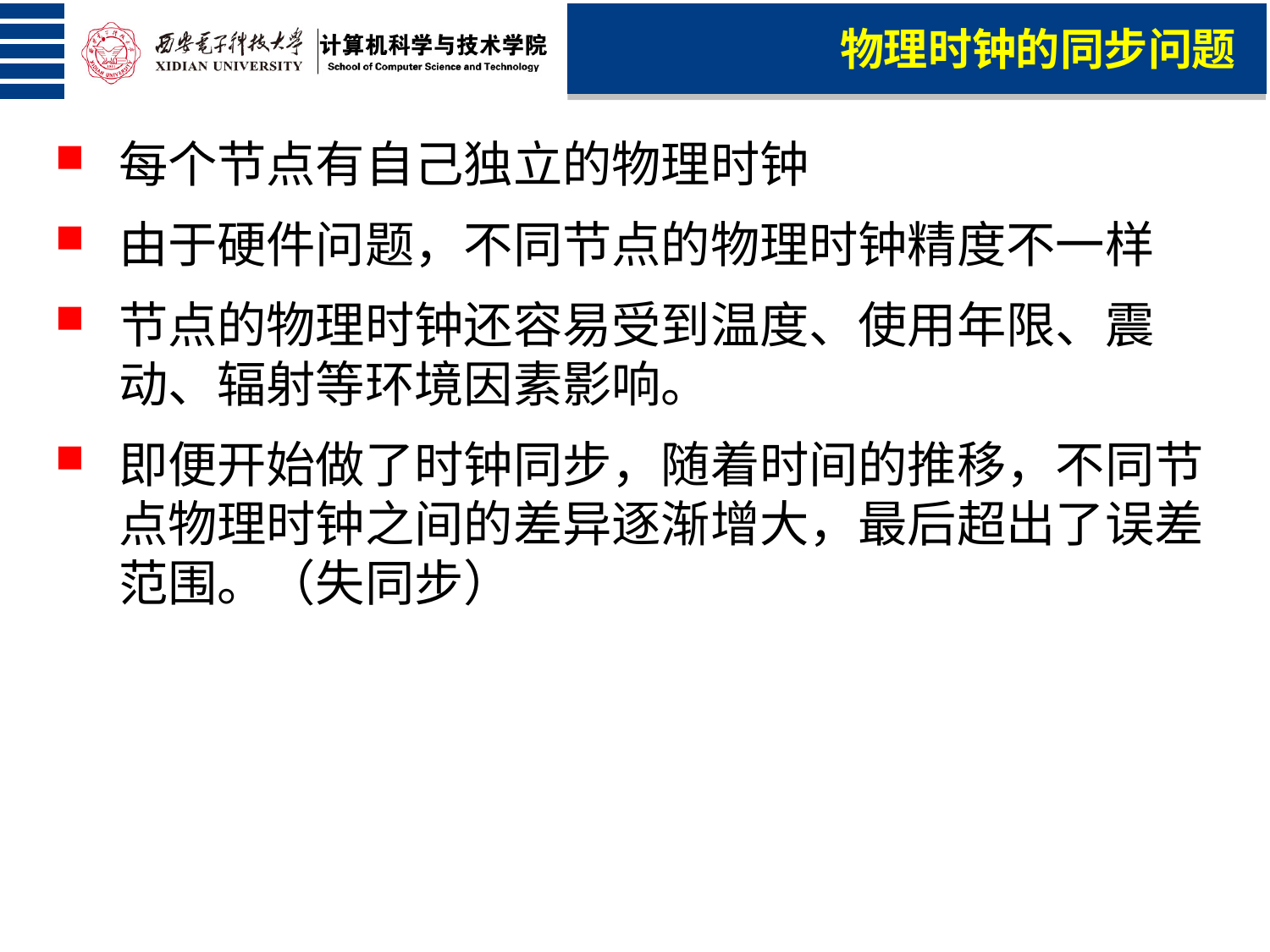

物理时钟的同步问题
每个节点有自己独立的物理时钟
由于硬件问题，不同节点的物理时钟精度不一样
节点的物理时钟还容易受到温度、使用年限、震动、辐射等环境因素影响。
即便开始做了时钟同步，随着时间的推移，不同节点物理时钟之间的差异逐渐增大，最后超出了误差范围。（失同步）